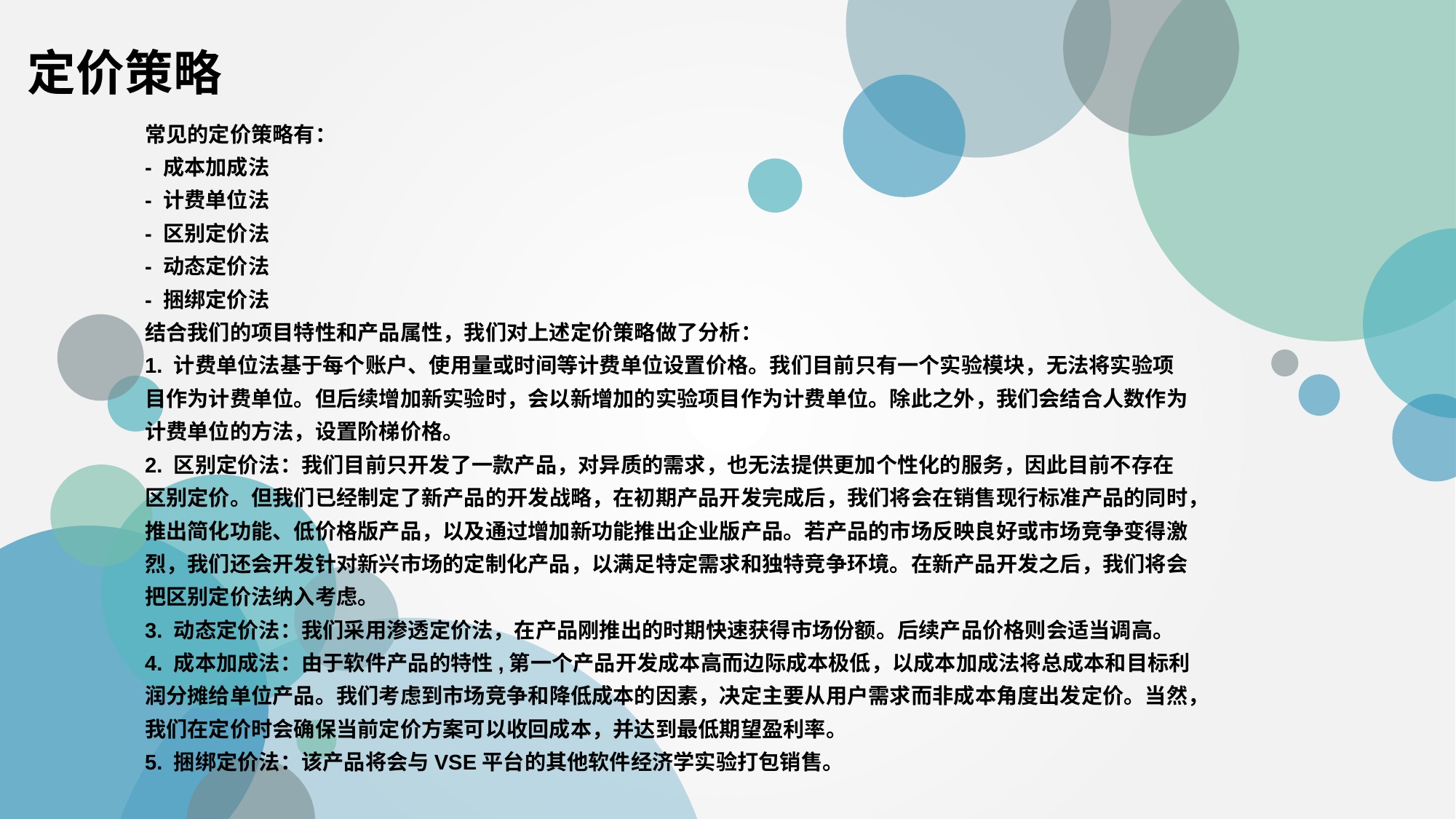

定价策略
常见的定价策略有：
- 成本加成法
- 计费单位法
- 区别定价法
- 动态定价法
- 捆绑定价法
结合我们的项目特性和产品属性，我们对上述定价策略做了分析：
1. 计费单位法基于每个账户、使用量或时间等计费单位设置价格。我们目前只有一个实验模块，无法将实验项目作为计费单位。但后续增加新实验时，会以新增加的实验项目作为计费单位。除此之外，我们会结合人数作为计费单位的方法，设置阶梯价格。
2. 区别定价法：我们目前只开发了一款产品，对异质的需求，也无法提供更加个性化的服务，因此目前不存在区别定价。但我们已经制定了新产品的开发战略，在初期产品开发完成后，我们将会在销售现行标准产品的同时，推出简化功能、低价格版产品，以及通过增加新功能推出企业版产品。若产品的市场反映良好或市场竞争变得激烈，我们还会开发针对新兴市场的定制化产品，以满足特定需求和独特竞争环境。在新产品开发之后，我们将会把区别定价法纳入考虑。
3. 动态定价法：我们采用渗透定价法，在产品刚推出的时期快速获得市场份额。后续产品价格则会适当调高。
4. 成本加成法：由于软件产品的特性,第一个产品开发成本高而边际成本极低，以成本加成法将总成本和目标利润分摊给单位产品。我们考虑到市场竞争和降低成本的因素，决定主要从用户需求而非成本角度出发定价。当然，我们在定价时会确保当前定价方案可以收回成本，并达到最低期望盈利率。
5. 捆绑定价法：该产品将会与VSE平台的其他软件经济学实验打包销售。